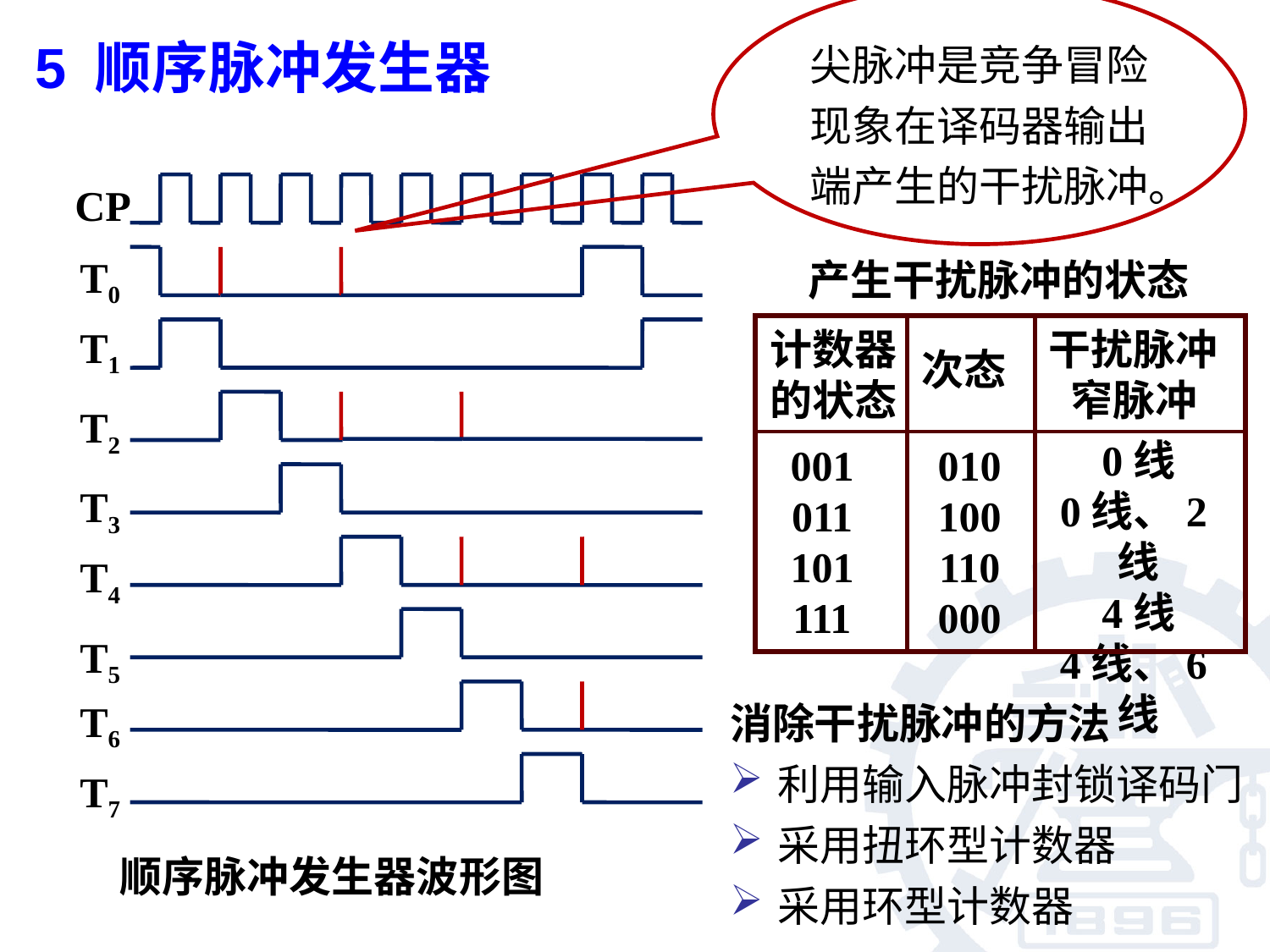

尖脉冲是竞争冒险现象在译码器输出端产生的干扰脉冲。

5 顺序脉冲发生器
CP

T0

产生干扰脉冲的状态

计数器的状态
干扰脉冲窄脉冲
次态
0线
0线、2线
4线
4线、6线

001
011
101
111
010
100
110
000

T1

T2

T3

T4

T5

消除干扰脉冲的方法
利用输入脉冲封锁译码门
采用扭环型计数器
采用环型计数器

T6

T7

顺序脉冲发生器波形图